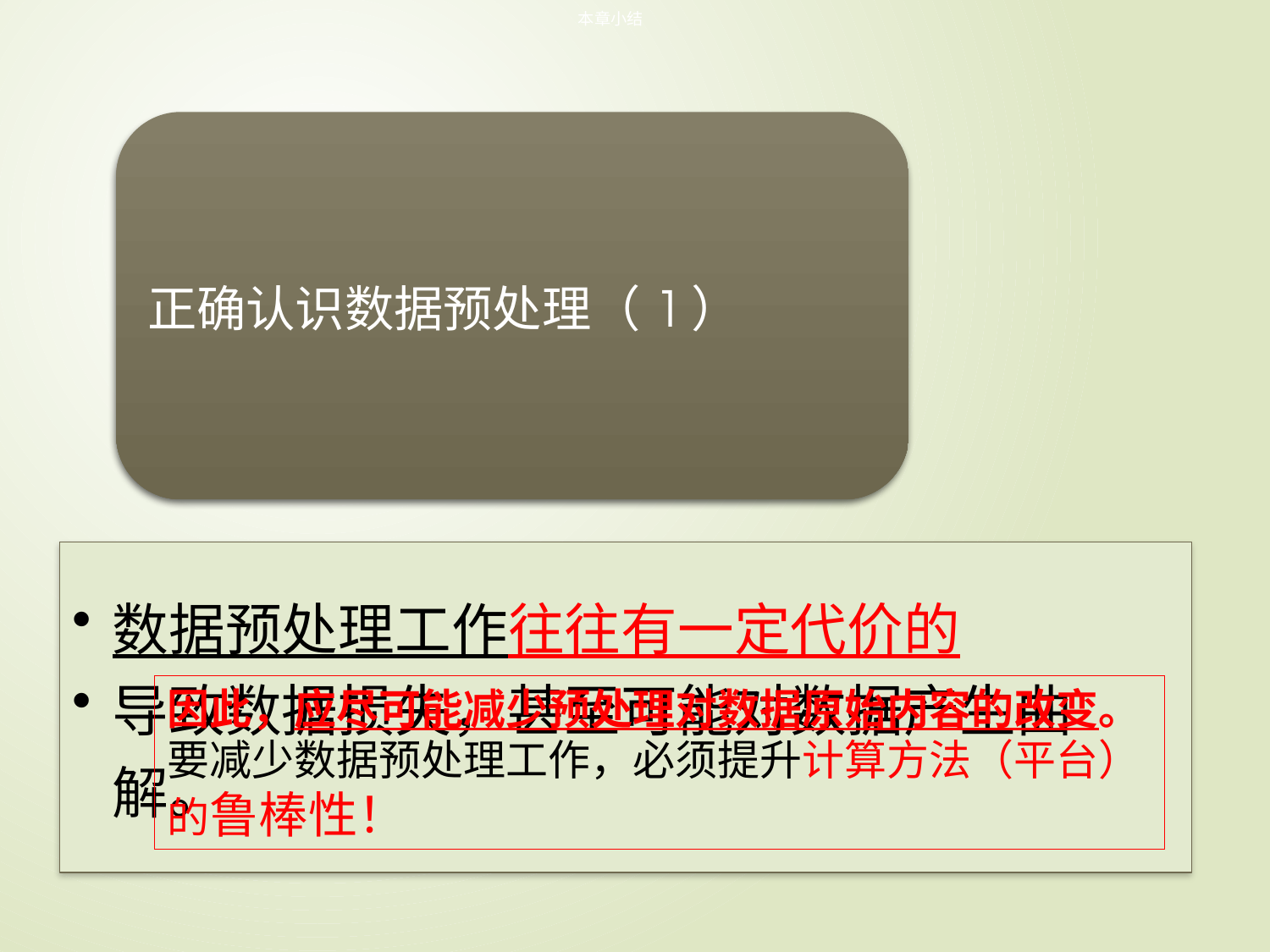

本章小结
正确认识数据预处理（1）
数据预处理工作往往有一定代价的
因此，应尽可能减少预处理对数据原始内容的改变。
要减少数据预处理工作，必须提升计算方法（平台）的鲁棒性！